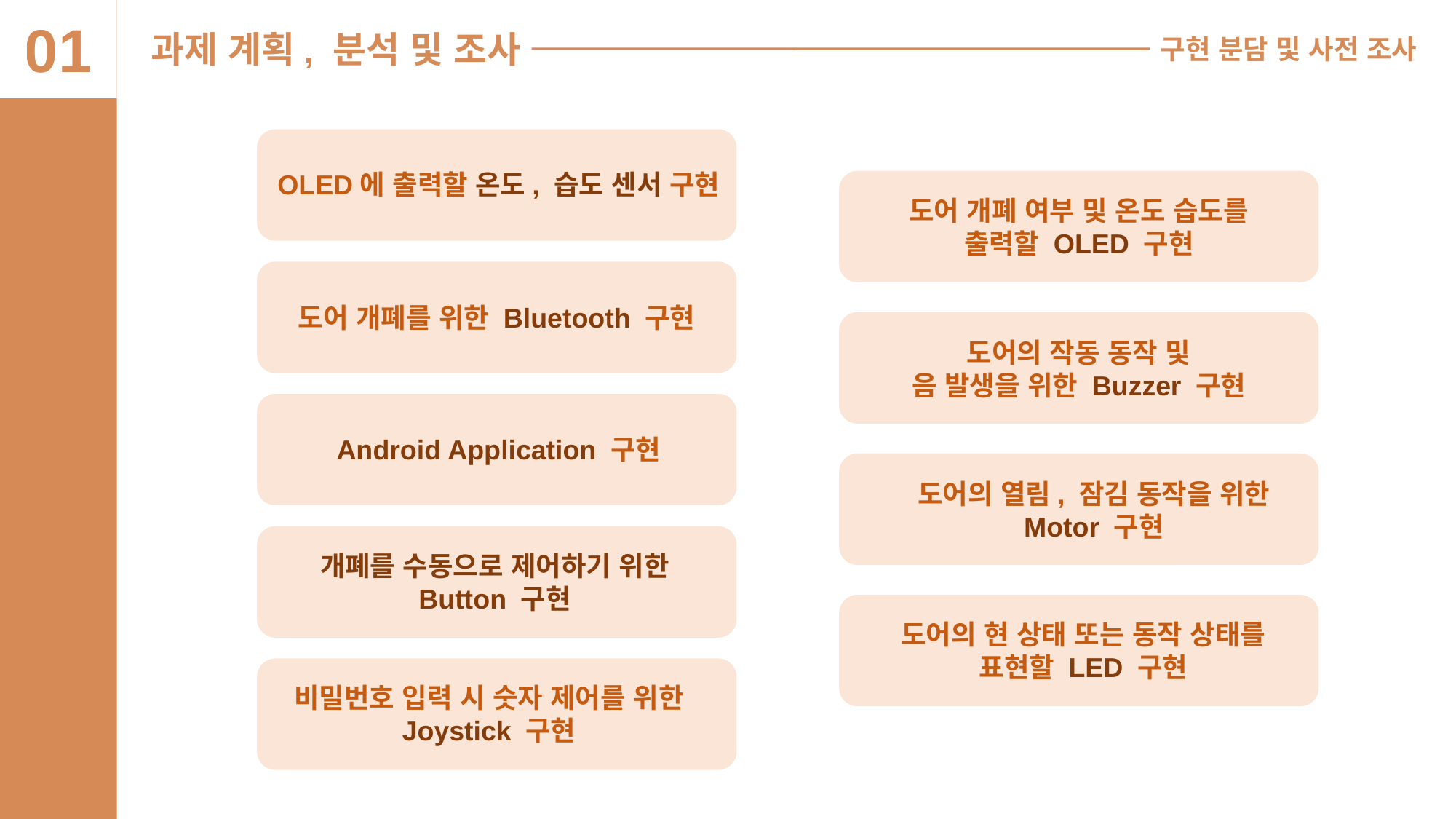

01
과제 계획, 분석 및 조사
구현 분담 및 사전 조사

OLED에 출력할 온도, 습도 센서 구현

도어 개폐 여부 및 온도 습도를
출력할 OLED 구현

도어 개폐를 위한 Bluetooth 구현

도어의 작동 동작 및
음 발생을 위한 Buzzer 구현

Android Application 구현

도어의 열림, 잠김 동작을 위한
Motor 구현

개폐를 수동으로 제어하기 위한
Button 구현

도어의 현 상태 또는 동작 상태를
표현할 LED 구현

비밀번호 입력 시 숫자 제어를 위한
Joystick 구현